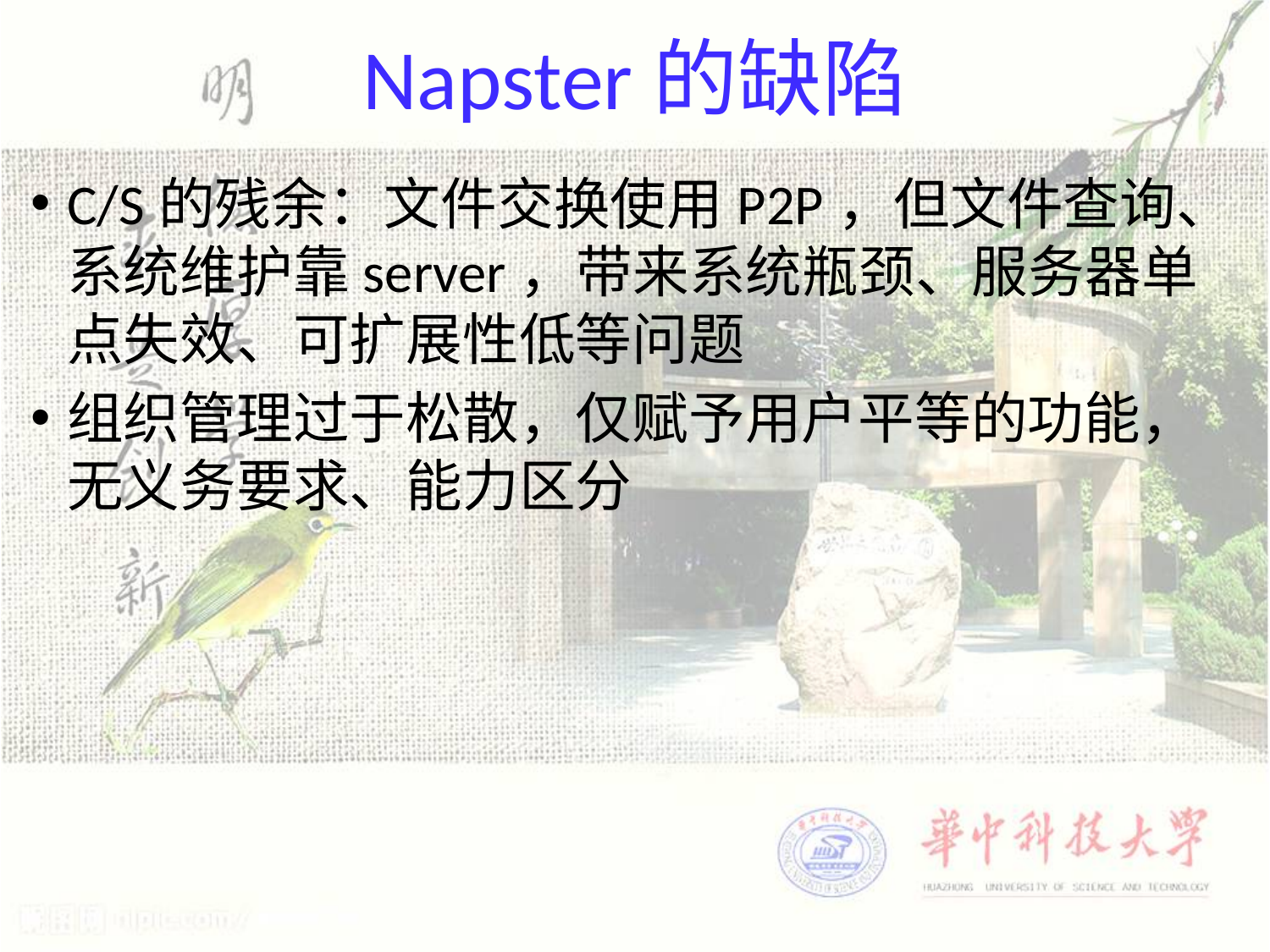

# Napster的缺陷
C/S的残余：文件交换使用P2P，但文件查询、系统维护靠server，带来系统瓶颈、服务器单点失效、可扩展性低等问题
组织管理过于松散，仅赋予用户平等的功能，无义务要求、能力区分